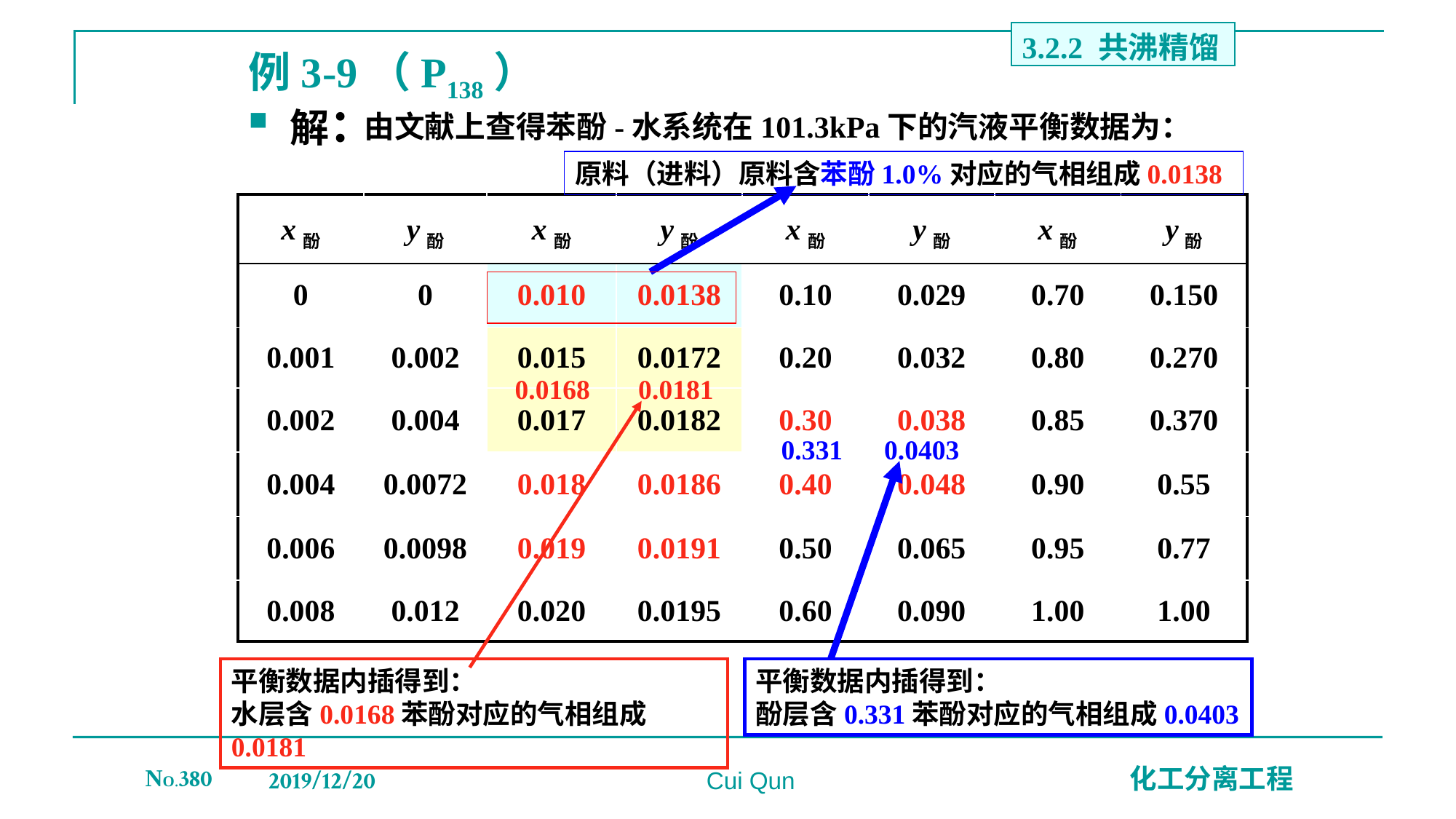

3.2.2 共沸精馏
# 例3-9（P138）
解：
由文献上查得苯酚-水系统在101.3kPa下的汽液平衡数据为：
原料（进料）原料含苯酚1.0%对应的气相组成0.0138

| x酚 | y酚 | x酚 | y酚 | x酚 | y酚 | x酚 | y酚 |
| --- | --- | --- | --- | --- | --- | --- | --- |
| 0 | 0 | 0.010 | 0.0138 | 0.10 | 0.029 | 0.70 | 0.150 |
| 0.001 | 0.002 | 0.015 | 0.0172 | 0.20 | 0.032 | 0.80 | 0.270 |
| 0.002 | 0.004 | 0.017 | 0.0182 | 0.30 | 0.038 | 0.85 | 0.370 |
| 0.004 | 0.0072 | 0.018 | 0.0186 | 0.40 | 0.048 | 0.90 | 0.55 |
| 0.006 | 0.0098 | 0.019 | 0.0191 | 0.50 | 0.065 | 0.95 | 0.77 |
| 0.008 | 0.012 | 0.020 | 0.0195 | 0.60 | 0.090 | 1.00 | 1.00 |

0.0168       0.0181

0.331      0.0403

平衡数据内插得到：
水层含0.0168苯酚对应的气相组成0.0181
平衡数据内插得到：
酚层含0.331苯酚对应的气相组成0.0403
NO.380
2019/12/20
化工分离工程